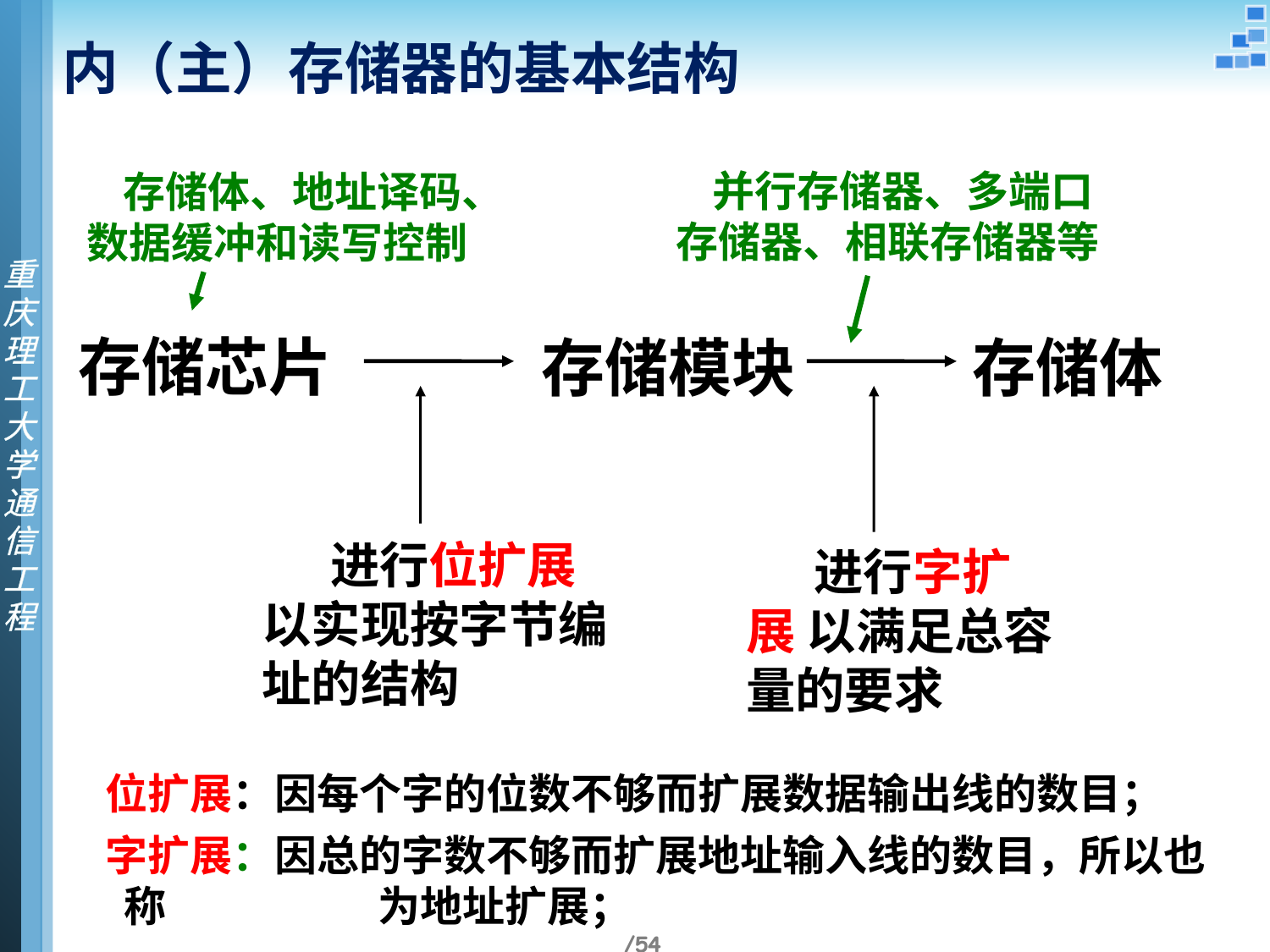

# 内（主）存储器的基本结构
并行存储器、多端口存储器、相联存储器等
存储体、地址译码、数据缓冲和读写控制

存储芯片
存储模块
存储体

     进行位扩展 以实现按字节编址的结构

     进行字扩展 以满足总容量的要求
  位扩展：因每个字的位数不够而扩展数据输出线的数目；
  字扩展：因总的字数不够而扩展地址输入线的数目，所以也称		为地址扩展；

31
/54